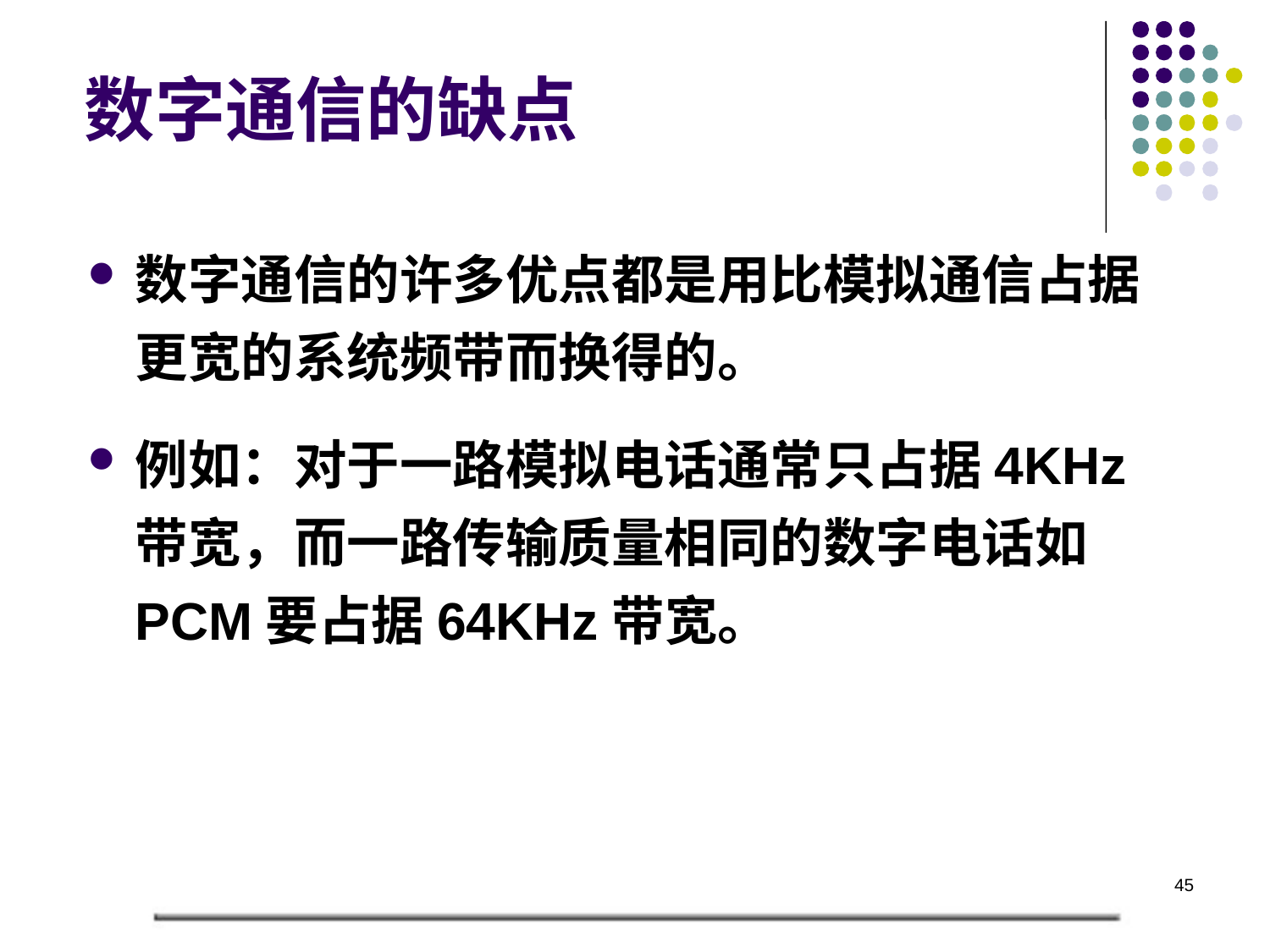

# 数字通信的缺点
数字通信的许多优点都是用比模拟通信占据更宽的系统频带而换得的。

例如：对于一路模拟电话通常只占据4KHz带宽，而一路传输质量相同的数字电话如PCM要占据64KHz带宽。
45